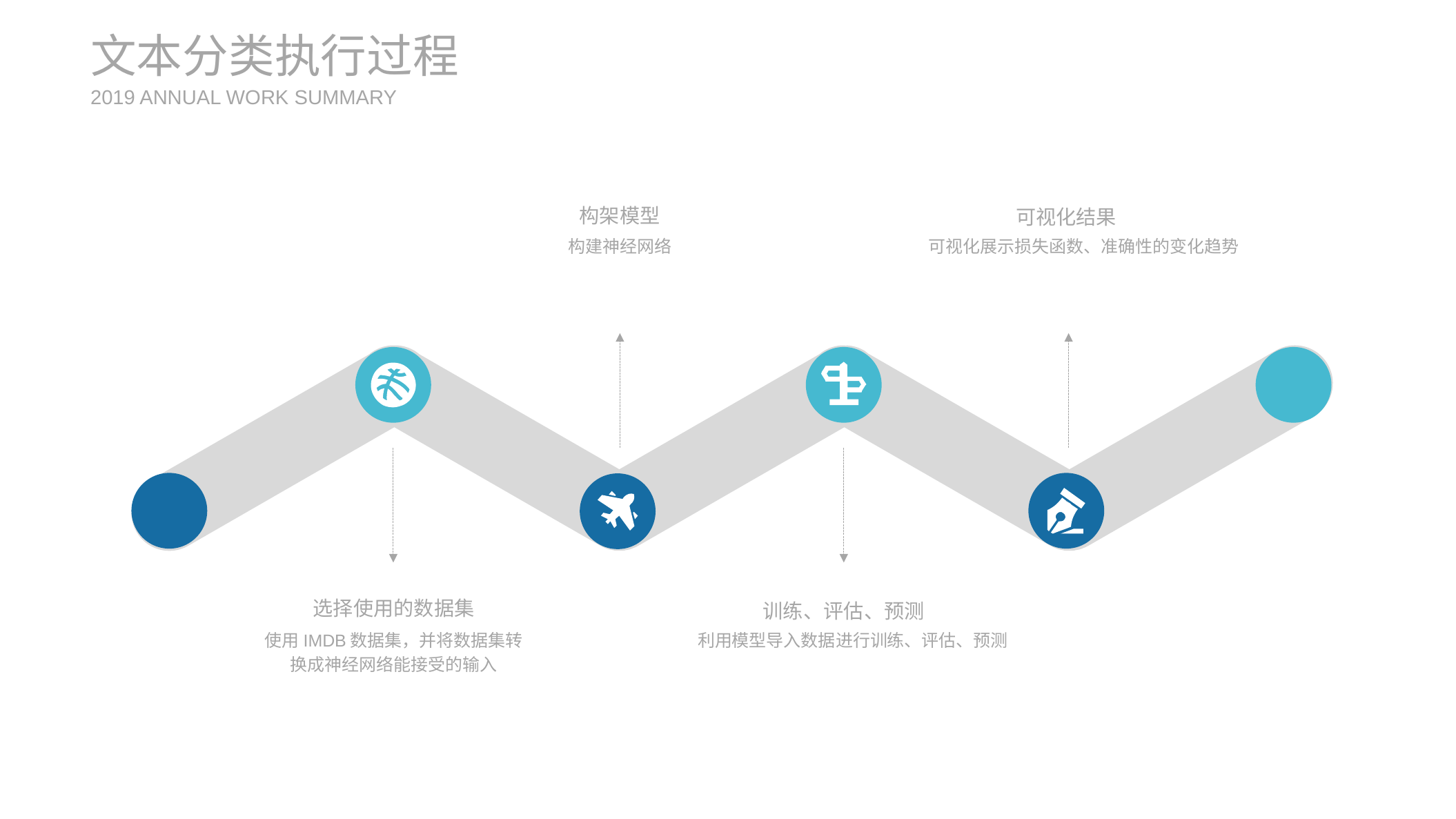

文本分类执行过程
2019 ANNUAL WORK SUMMARY

构架模型
构建神经网络
可视化结果
可视化展示损失函数、准确性的变化趋势
选择使用的数据集
使用IMDB数据集，并将数据集转换成神经网络能接受的输入
训练、评估、预测
利用模型导入数据进行训练、评估、预测